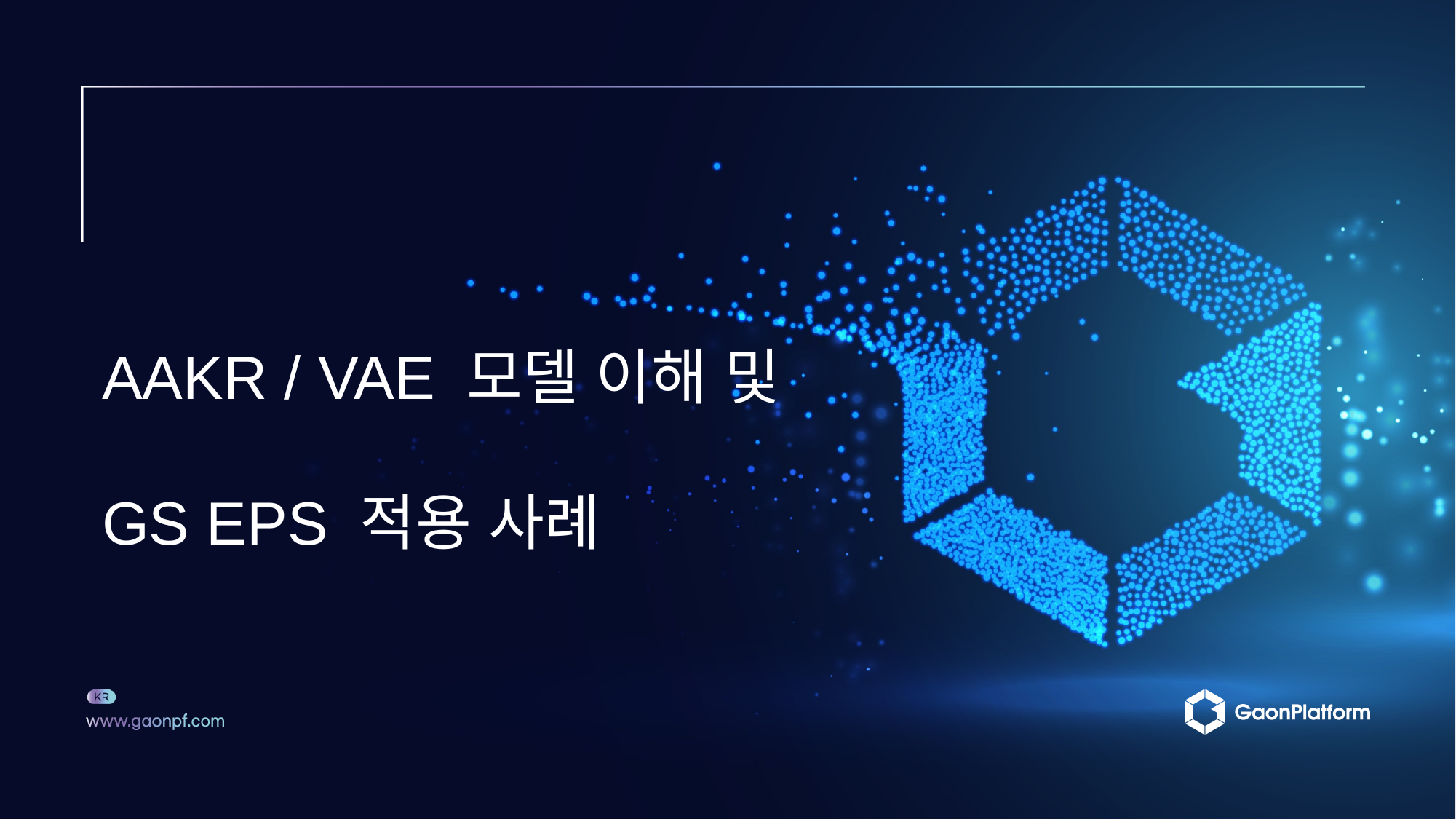

AAKR / VAE 모델 이해 및

 GS EPS 적용 사례